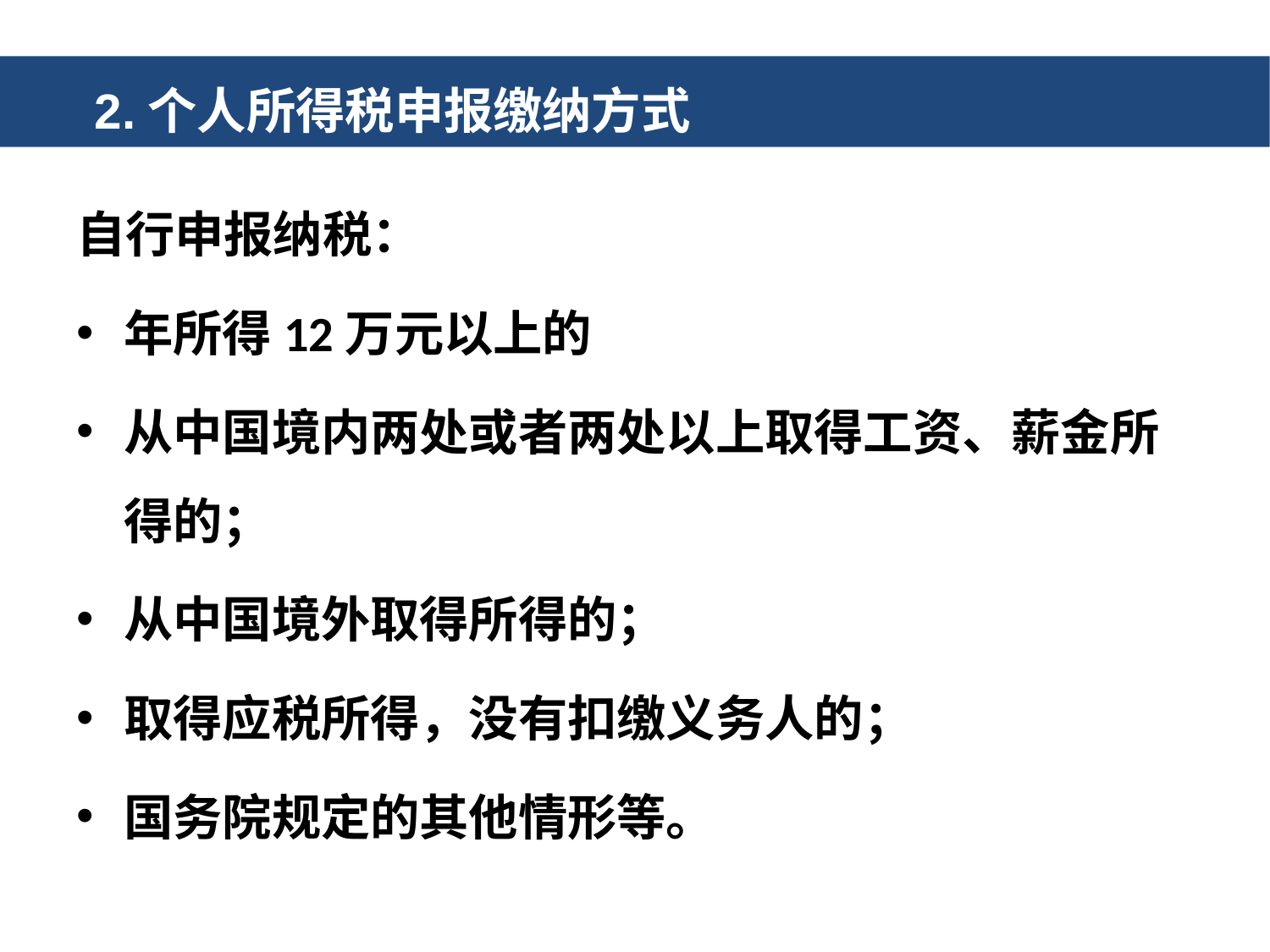

2.个人所得税申报缴纳方式
自行申报纳税：
年所得12万元以上的
从中国境内两处或者两处以上取得工资、薪金所得的；
从中国境外取得所得的；
取得应税所得，没有扣缴义务人的；
国务院规定的其他情形等。